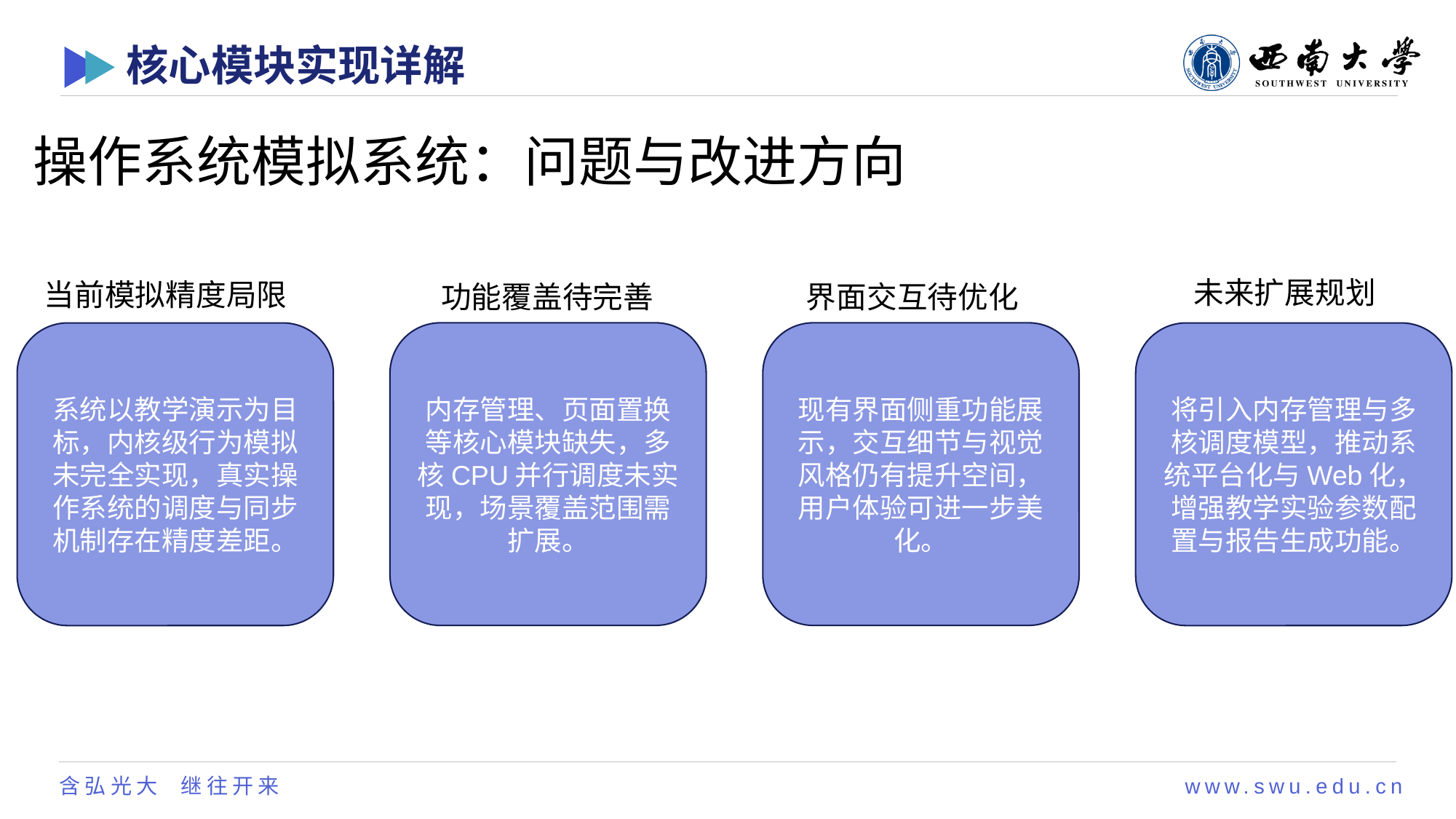

# 核心模块实现详解
操作系统模拟系统：问题与改进方向
未来扩展规划
当前模拟精度局限
功能覆盖待完善
界面交互待优化
内存管理、页面置换等核心模块缺失，多核CPU并行调度未实现，场景覆盖范围需扩展。
现有界面侧重功能展示，交互细节与视觉风格仍有提升空间，用户体验可进一步美化。
系统以教学演示为目标，内核级行为模拟未完全实现，真实操作系统的调度与同步机制存在精度差距。
将引入内存管理与多核调度模型，推动系统平台化与Web化，增强教学实验参数配置与报告生成功能。